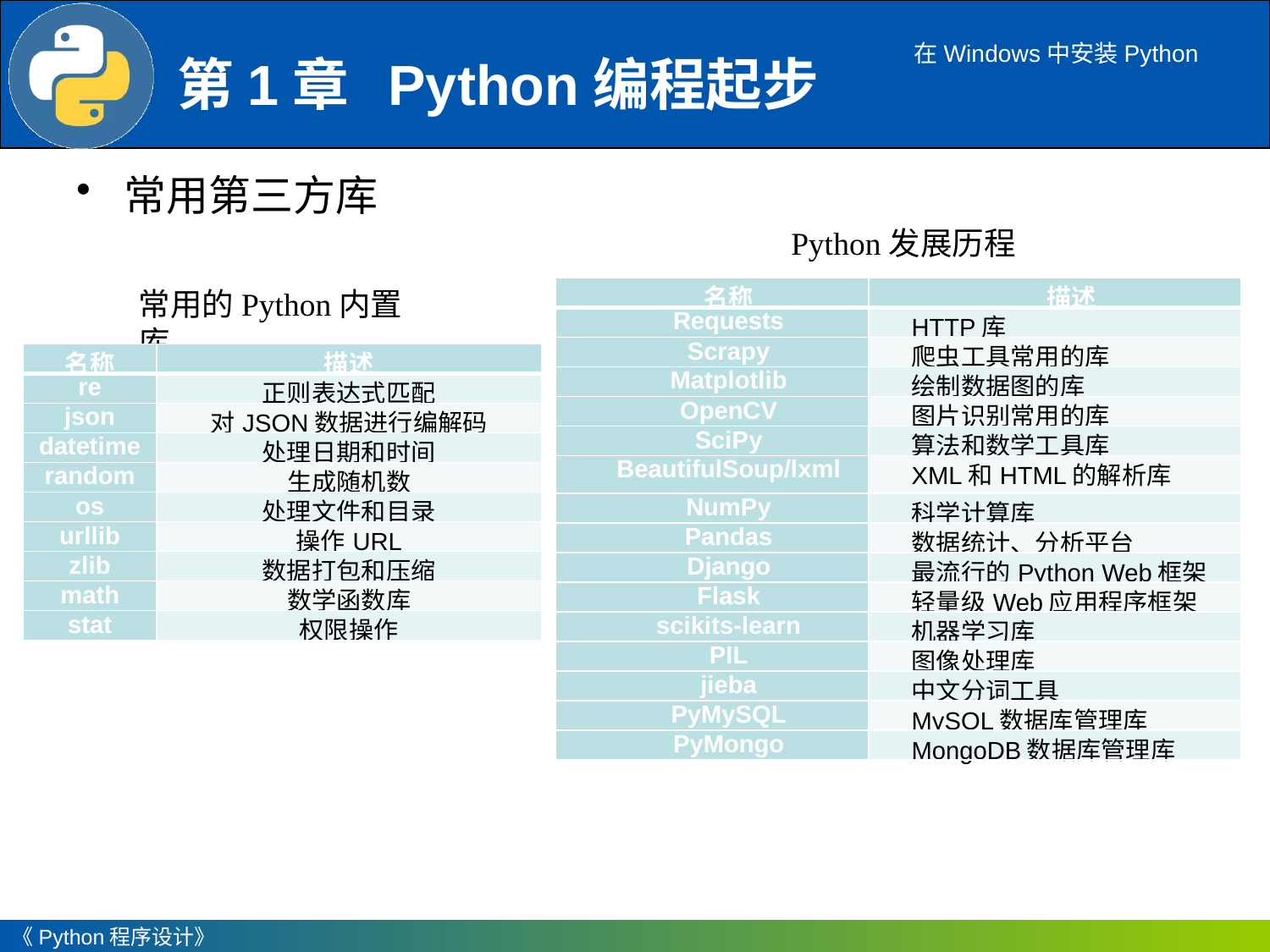

在Windows中安装Python
常用第三方库
Python发展历程
常用的Python内置库
| 名称 | 描述 |
| --- | --- |
| Requests | HTTP库 |
| Scrapy | 爬虫工具常用的库 |
| Matplotlib | 绘制数据图的库 |
| OpenCV | 图片识别常用的库 |
| SciPy | 算法和数学工具库 |
| BeautifulSoup/lxml | XML和HTML的解析库 |
| NumPy | 科学计算库 |
| Pandas | 数据统计、分析平台 |
| Django | 最流行的Python Web框架 |
| Flask | 轻量级Web应用程序框架 |
| scikits-learn | 机器学习库 |
| PIL | 图像处理库 |
| jieba | 中文分词工具 |
| PyMySQL | MySQL数据库管理库 |
| PyMongo | MongoDB数据库管理库 |
| 名称 | 描述 |
| --- | --- |
| re | 正则表达式匹配 |
| json | 对JSON数据进行编解码 |
| datetime | 处理日期和时间 |
| random | 生成随机数 |
| os | 处理文件和目录 |
| urllib | 操作URL |
| zlib | 数据打包和压缩 |
| math | 数学函数库 |
| stat | 权限操作 |